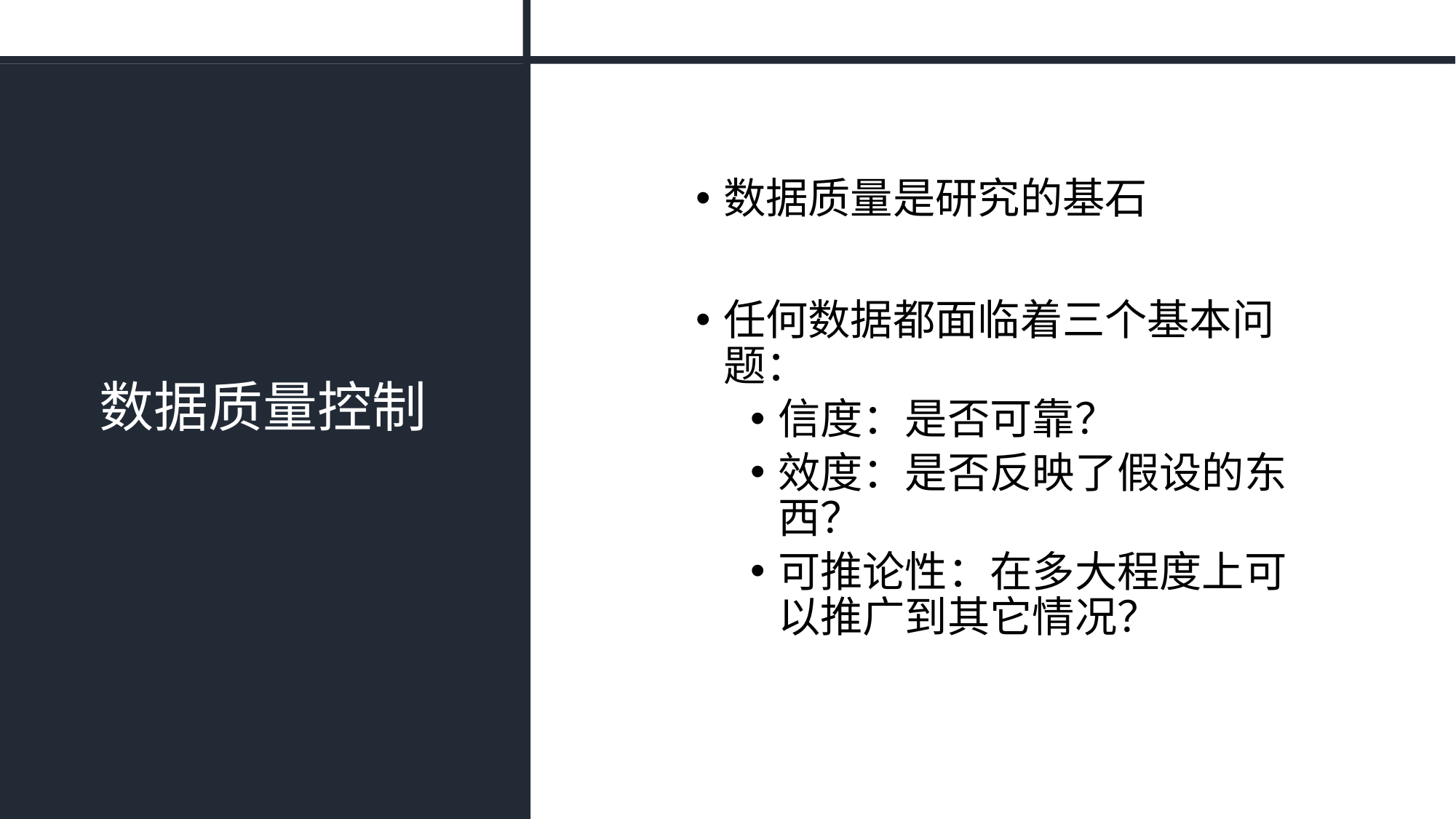

# 数据质量控制
数据质量是研究的基石

任何数据都面临着三个基本问题：
信度：是否可靠？
效度：是否反映了假设的东西？
可推论性：在多大程度上可以推广到其它情况？